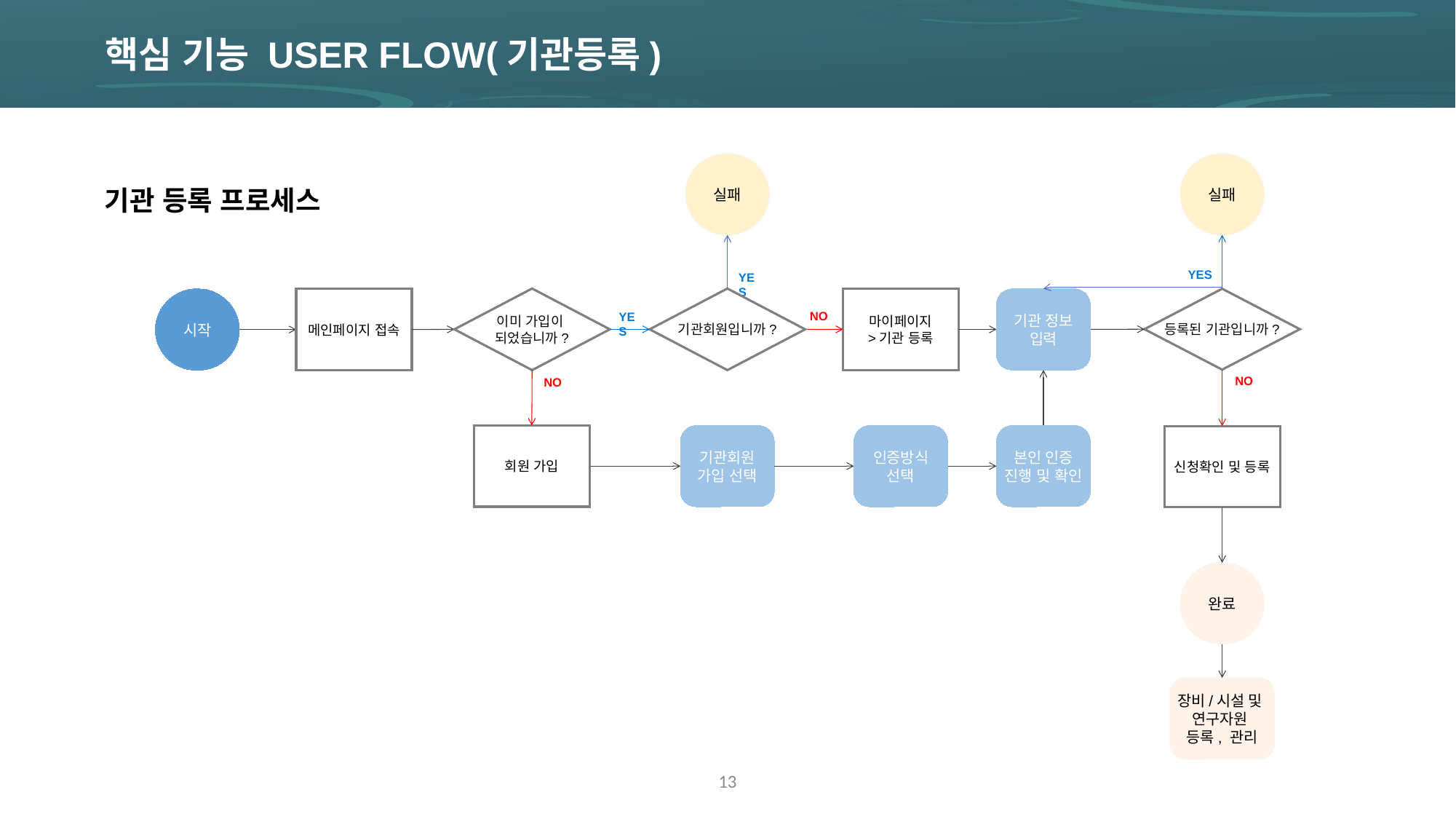

핵심 기능 USER FLOW(기관등록)
실패
실패
기관 등록 프로세스
YES
YES
이미 가입이
되었습니까?
기관회원입니까?
등록된 기관입니까?
기관 정보
입력
마이페이지
>기관 등록
시작
메인페이지 접속
NO
YES
NO
NO
본인 인증
진행 및 확인
회원 가입
기관회원
가입 선택
인증방식
선택
신청확인 및 등록
완료
장비/시설 및
연구자원
등록, 관리
13